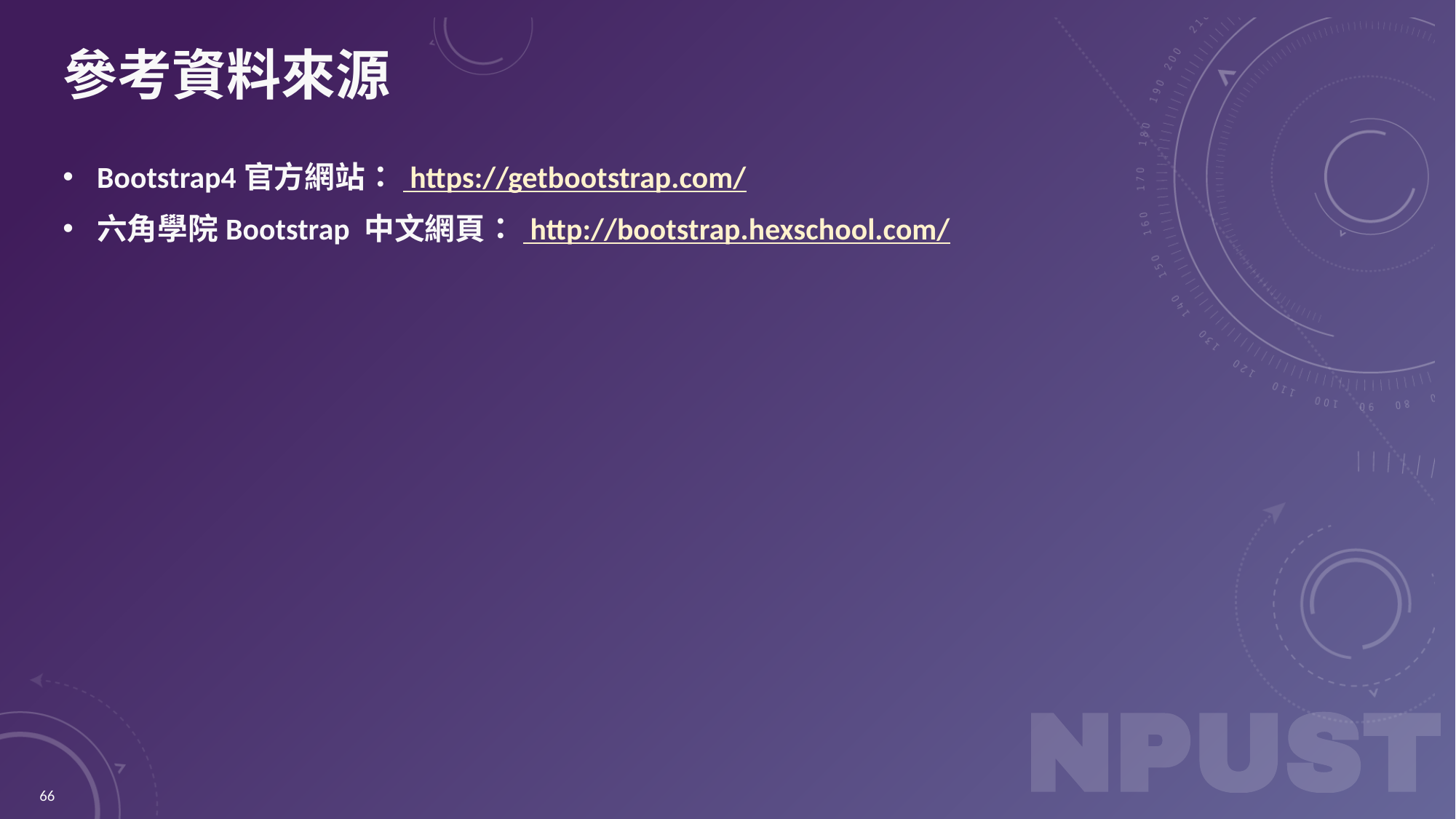

# 參考資料來源
Bootstrap4官方網站： https://getbootstrap.com/
六角學院Bootstrap 中文網頁： http://bootstrap.hexschool.com/
66